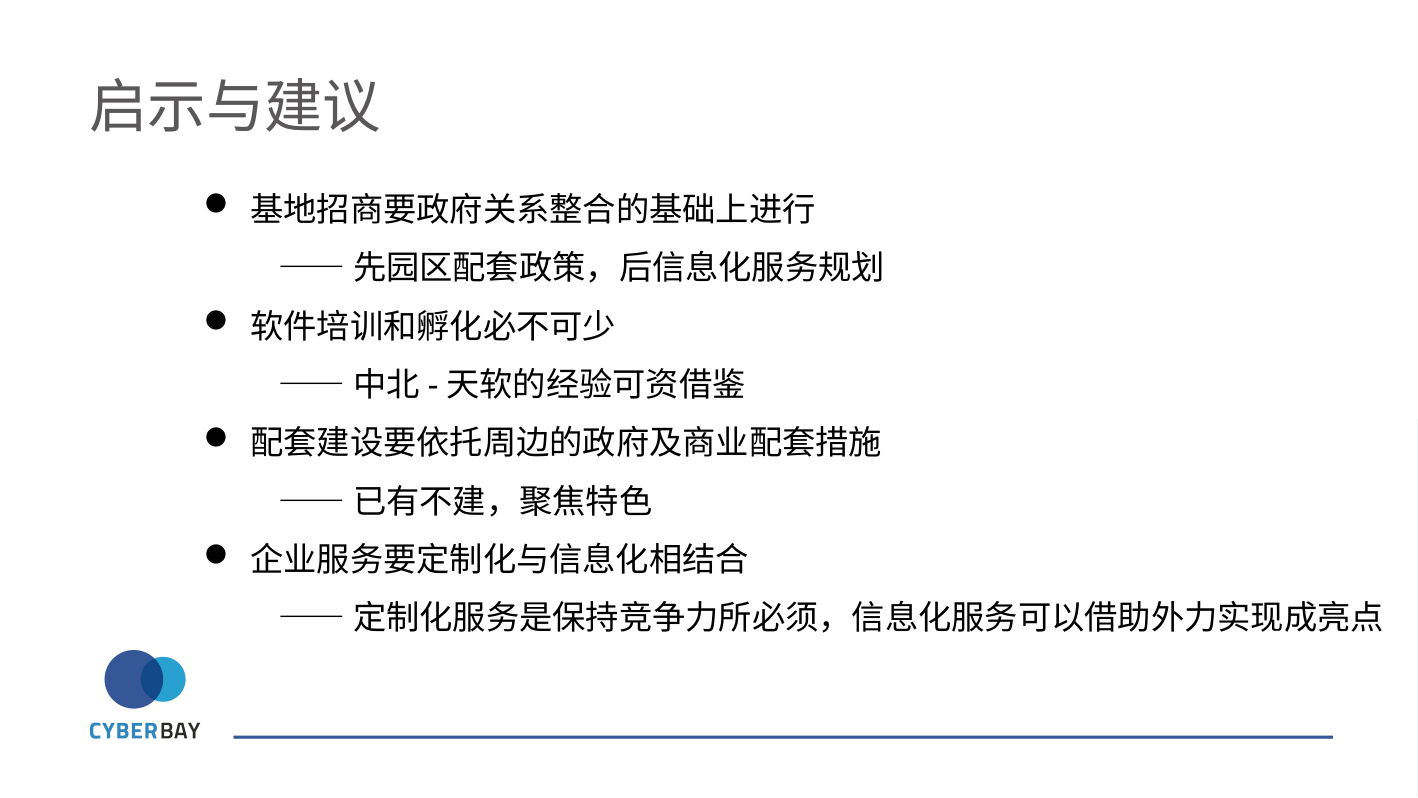

启示与建议
基地招商要政府关系整合的基础上进行
——先园区配套政策，后信息化服务规划
软件培训和孵化必不可少
——中北-天软的经验可资借鉴
配套建设要依托周边的政府及商业配套措施
——已有不建，聚焦特色
企业服务要定制化与信息化相结合
——定制化服务是保持竞争力所必须，信息化服务可以借助外力实现成亮点